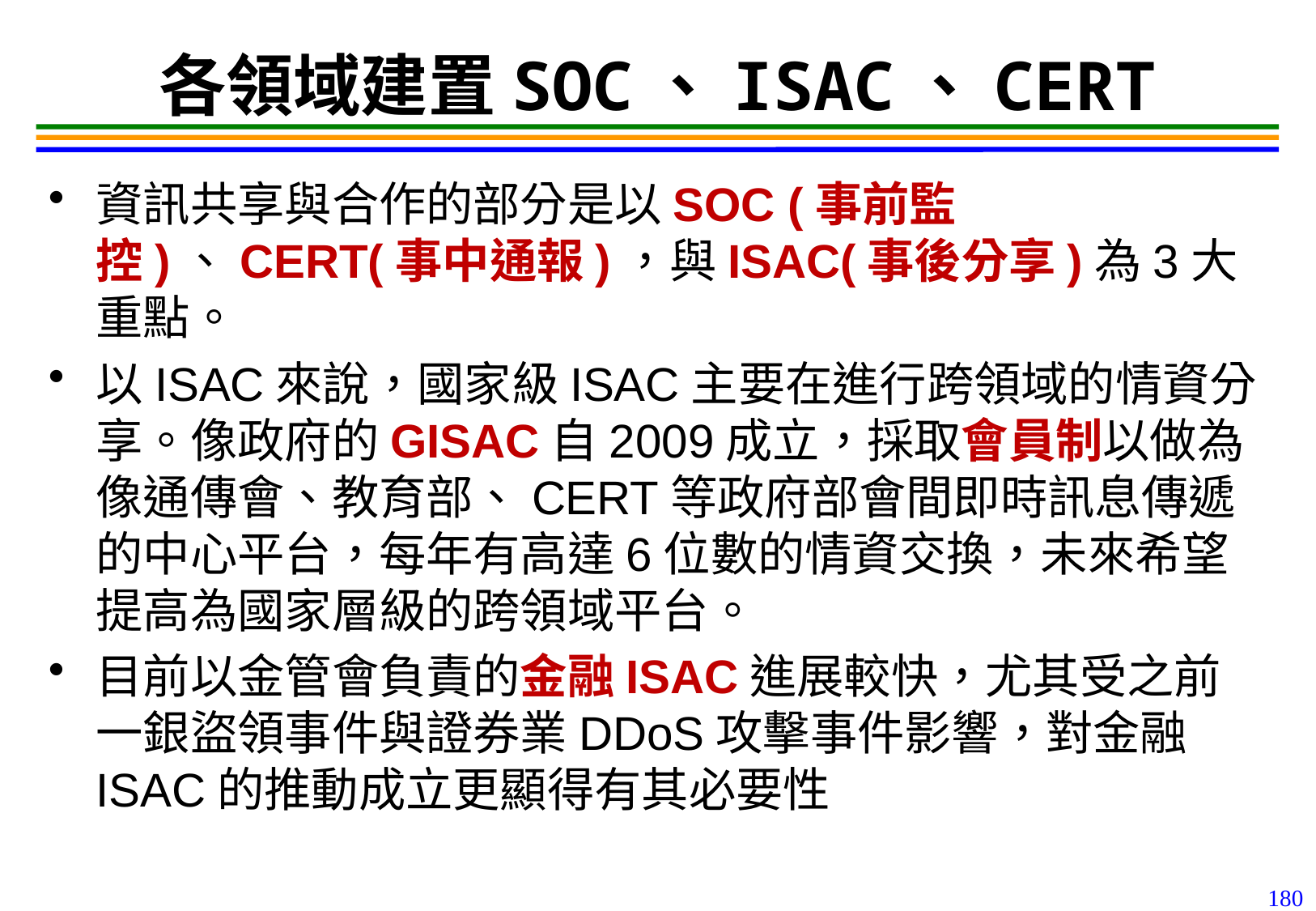

180
# 各領域建置SOC、ISAC、CERT
資訊共享與合作的部分是以SOC (事前監控)、CERT(事中通報)，與ISAC(事後分享)為3大重點。
以ISAC來說，國家級ISAC主要在進行跨領域的情資分享。像政府的GISAC自2009成立，採取會員制以做為像通傳會、教育部、CERT等政府部會間即時訊息傳遞的中心平台，每年有高達6位數的情資交換，未來希望提高為國家層級的跨領域平台。
目前以金管會負責的金融ISAC進展較快，尤其受之前一銀盜領事件與證券業DDoS攻擊事件影響，對金融ISAC的推動成立更顯得有其必要性